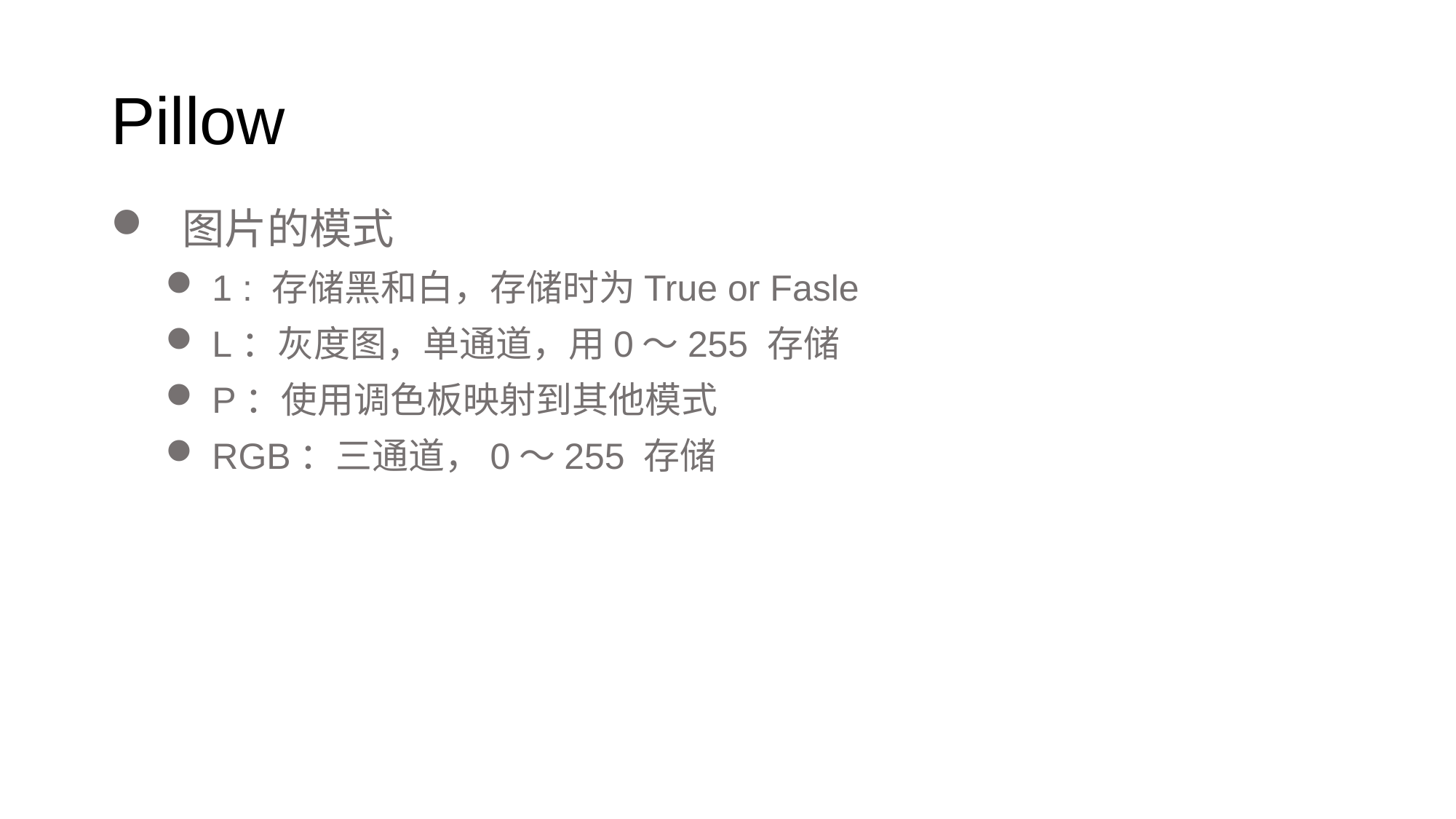

# Pillow
  图片的模式
 1 : 存储黑和白，存储时为True or Fasle
 L：灰度图，单通道，用0～255 存储
 P：使用调色板映射到其他模式
 RGB：三通道，0～255 存储